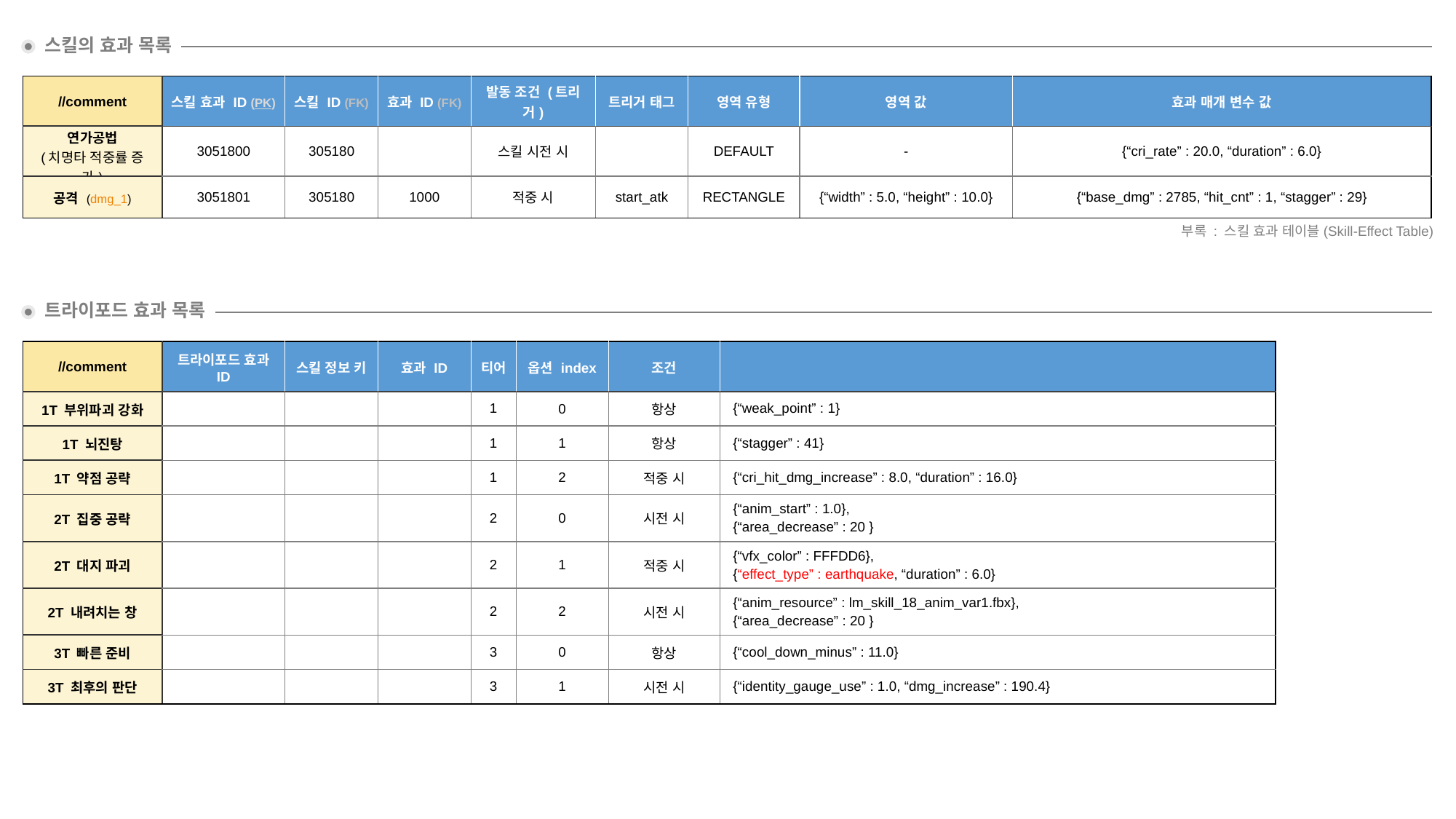

스킬의 효과 목록

| //comment | 스킬 효과 ID (PK) | 스킬 ID (FK) | 효과 ID (FK) | 발동 조건 (트리거) | 트리거 태그 | 영역 유형 | 영역 값 | 효과 매개 변수 값 |
| --- | --- | --- | --- | --- | --- | --- | --- | --- |
| 연가공법 (치명타 적중률 증가) | 3051800 | 305180 |  | 스킬 시전 시 |  | DEFAULT | - | {“cri\_rate” : 20.0, “duration” : 6.0} |
| 공격 (dmg\_1) | 3051801 | 305180 | 1000 | 적중 시 | start\_atk | RECTANGLE | {“width” : 5.0, “height” : 10.0} | {“base\_dmg” : 2785, “hit\_cnt” : 1, “stagger” : 29} |
부록 : 스킬 효과 테이블(Skill-Effect Table)
트라이포드 효과 목록

| //comment | 트라이포드 효과 ID | 스킬 정보 키 | 효과 ID | 티어 | 옵션 index | 조건 |  |
| --- | --- | --- | --- | --- | --- | --- | --- |
| 1T 부위파괴 강화 |  |  |  | 1 | 0 | 항상 | {“weak\_point” : 1} |
| 1T 뇌진탕 |  |  |  | 1 | 1 | 항상 | {“stagger” : 41} |
| 1T 약점 공략 |  |  |  | 1 | 2 | 적중 시 | {“cri\_hit\_dmg\_increase” : 8.0, “duration” : 16.0} |
| 2T 집중 공략 |  |  |  | 2 | 0 | 시전 시 | {“anim\_start” : 1.0}, {“area\_decrease” : 20 } |
| 2T 대지 파괴 |  |  |  | 2 | 1 | 적중 시 | {“vfx\_color” : FFFDD6}, {“effect\_type” : earthquake, “duration” : 6.0} |
| 2T 내려치는 창 |  |  |  | 2 | 2 | 시전 시 | {“anim\_resource” : lm\_skill\_18\_anim\_var1.fbx}, {“area\_decrease” : 20 } |
| 3T 빠른 준비 |  |  |  | 3 | 0 | 항상 | {“cool\_down\_minus” : 11.0} |
| 3T 최후의 판단 |  |  |  | 3 | 1 | 시전 시 | {“identity\_gauge\_use” : 1.0, “dmg\_increase” : 190.4} |